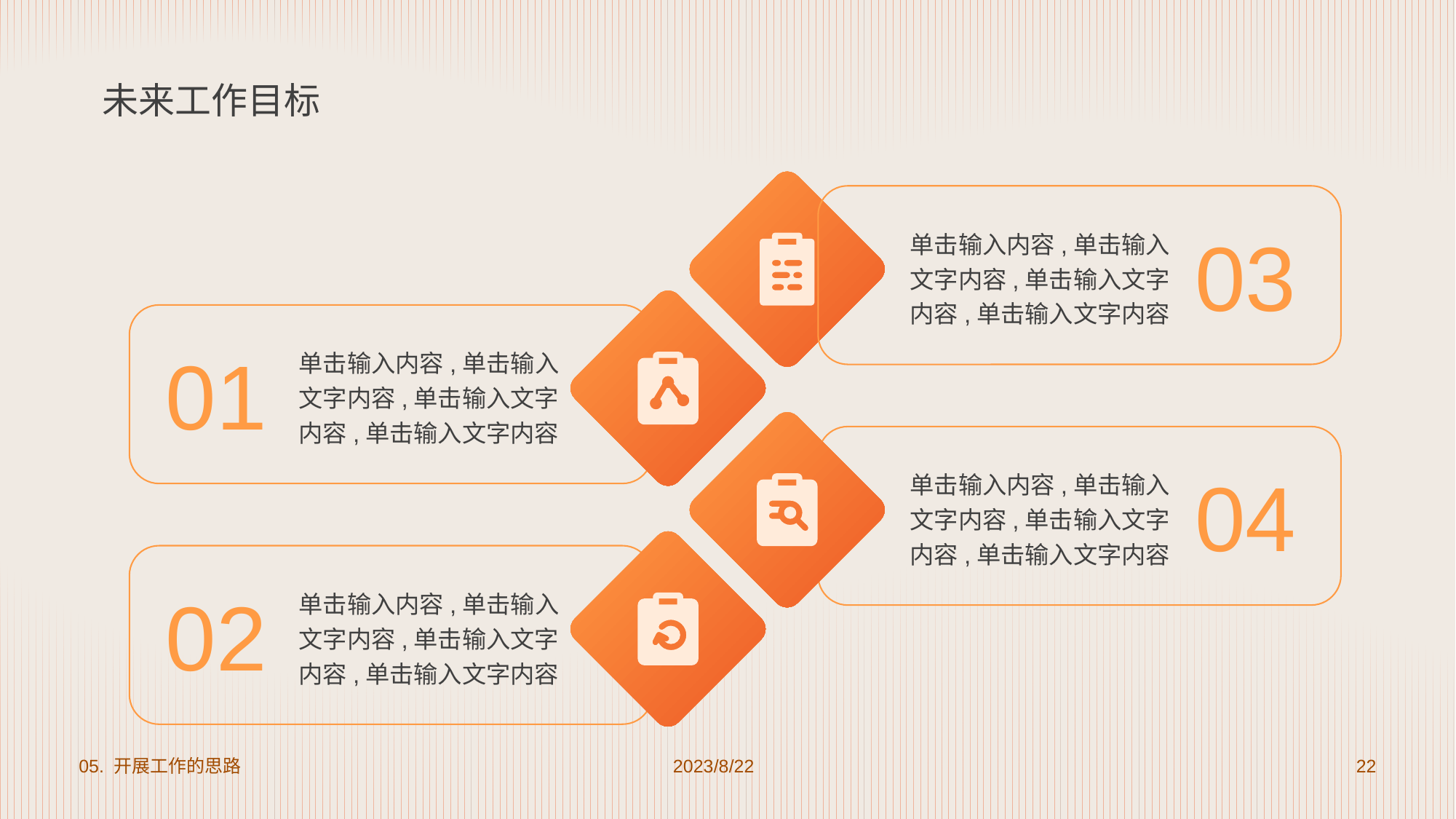

# 未来工作目标

03
单击输入内容,单击输入文字内容,单击输入文字内容,单击输入文字内容

01
单击输入内容,单击输入文字内容,单击输入文字内容,单击输入文字内容

04
单击输入内容,单击输入文字内容,单击输入文字内容,单击输入文字内容

02
单击输入内容,单击输入文字内容,单击输入文字内容,单击输入文字内容

05. 开展工作的思路
2023/8/22
22